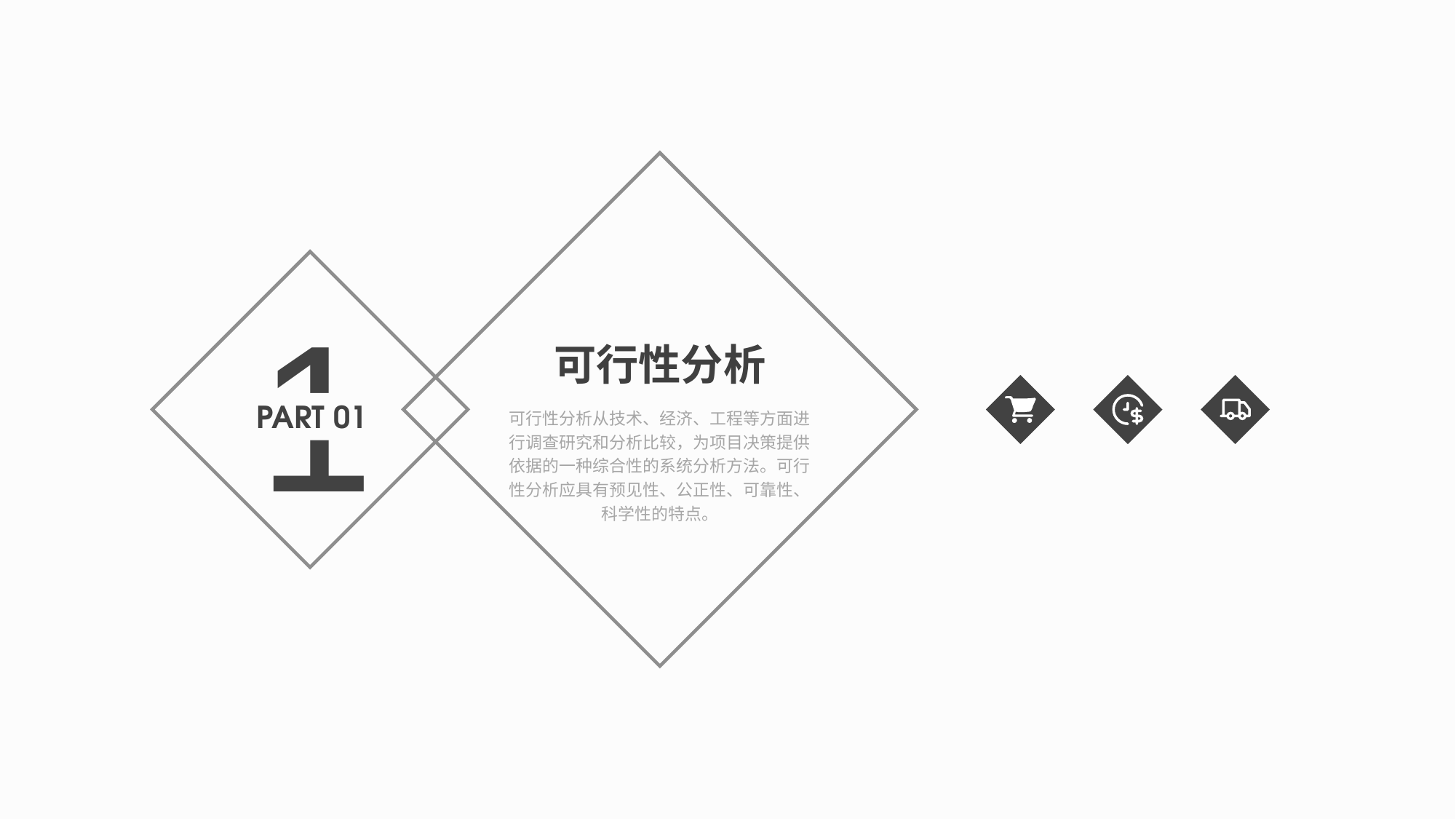

1
可行性分析

PART 01

可行性分析从技术、经济、工程等方面进行调查研究和分析比较，为项目决策提供依据的一种综合性的系统分析方法。可行性分析应具有预见性、公正性、可靠性、科学性的特点。